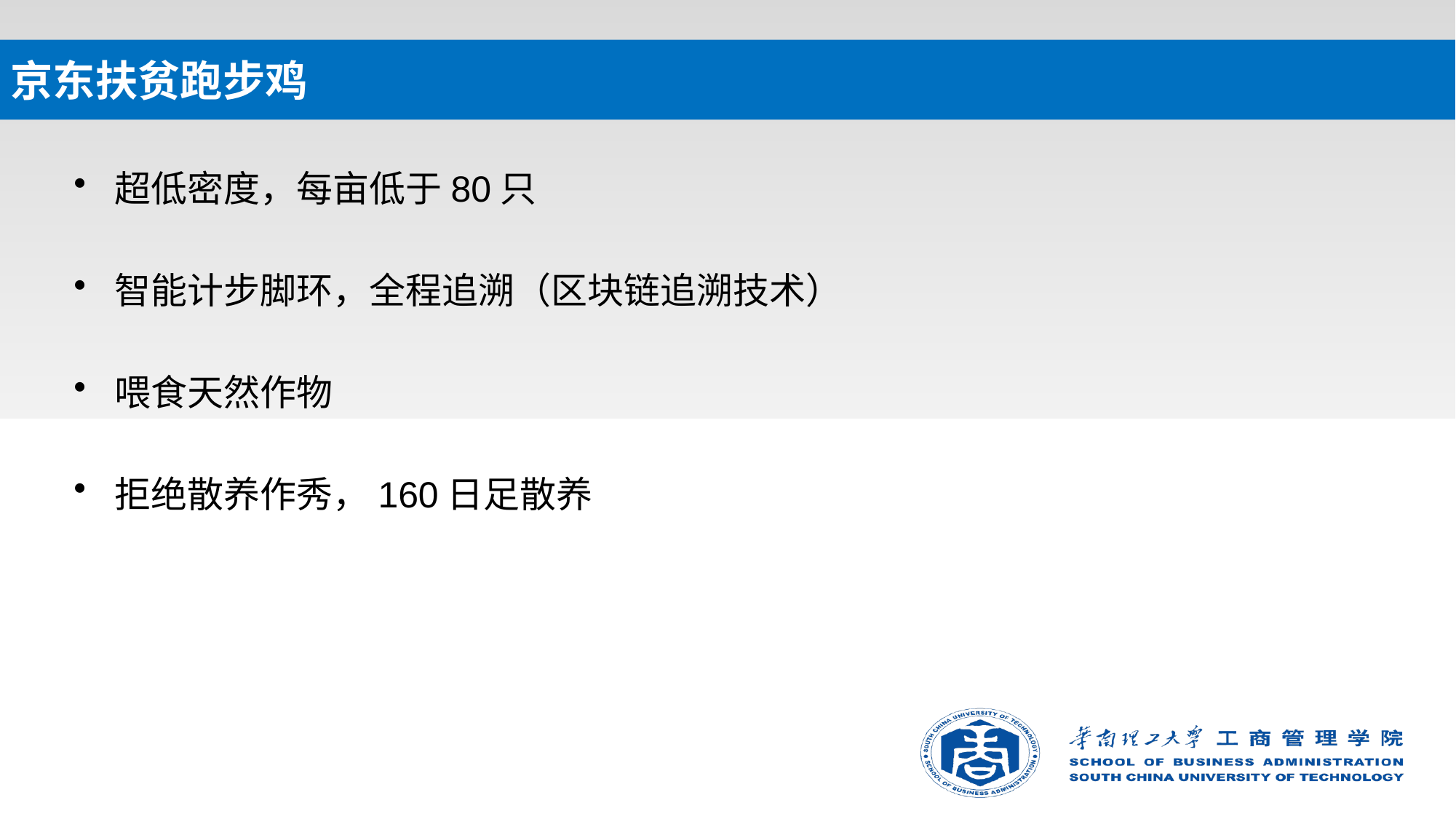

# 京东扶贫跑步鸡
超低密度，每亩低于80只

智能计步脚环，全程追溯（区块链追溯技术）

喂食天然作物

拒绝散养作秀，160日足散养